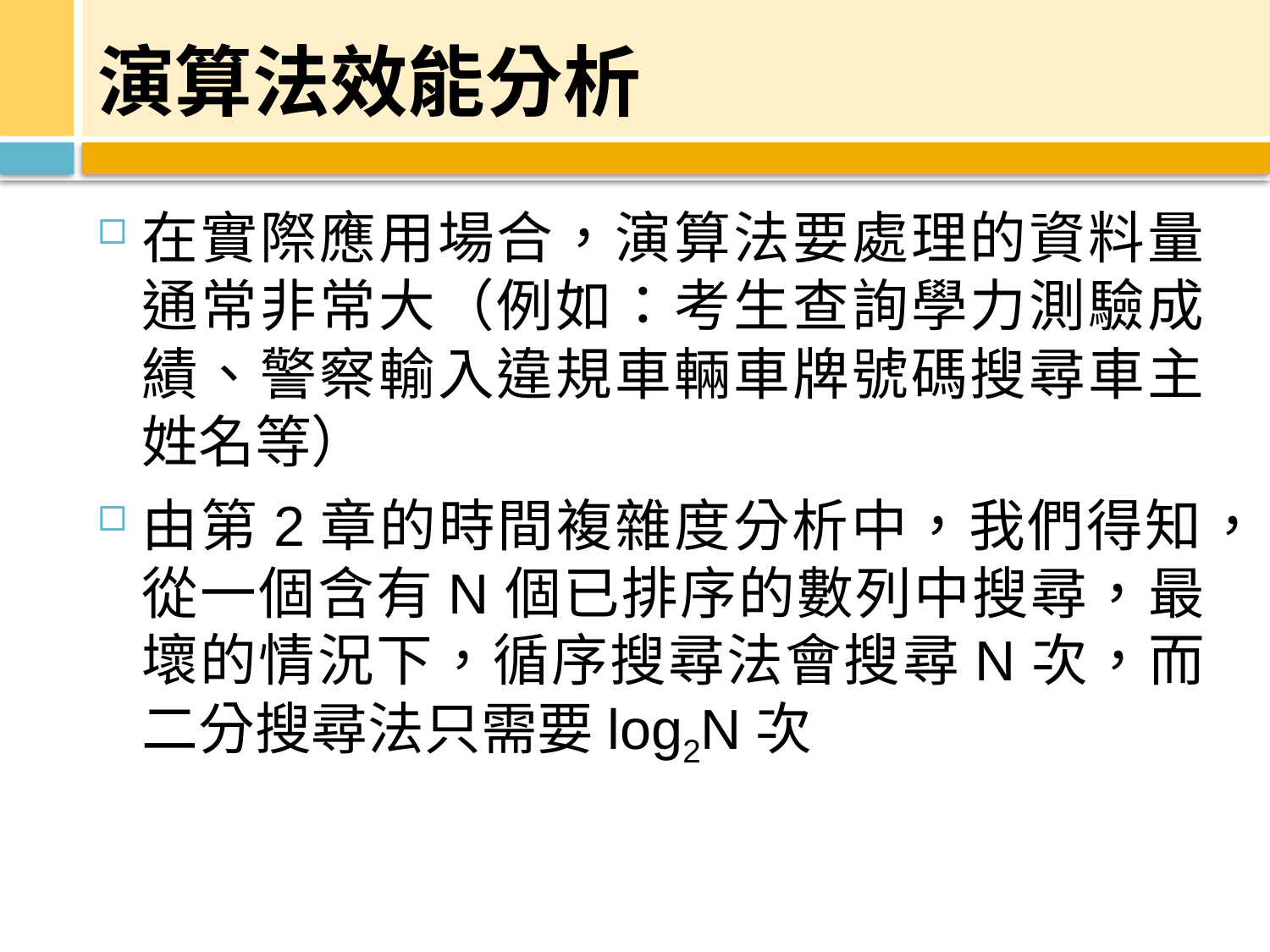

# 演算法效能分析
在實際應用場合，演算法要處理的資料量通常非常大（例如：考生查詢學力測驗成績、警察輸入違規車輛車牌號碼搜尋車主姓名等）
由第2章的時間複雜度分析中，我們得知，從一個含有N個已排序的數列中搜尋，最壞的情況下，循序搜尋法會搜尋N次，而二分搜尋法只需要log2N次